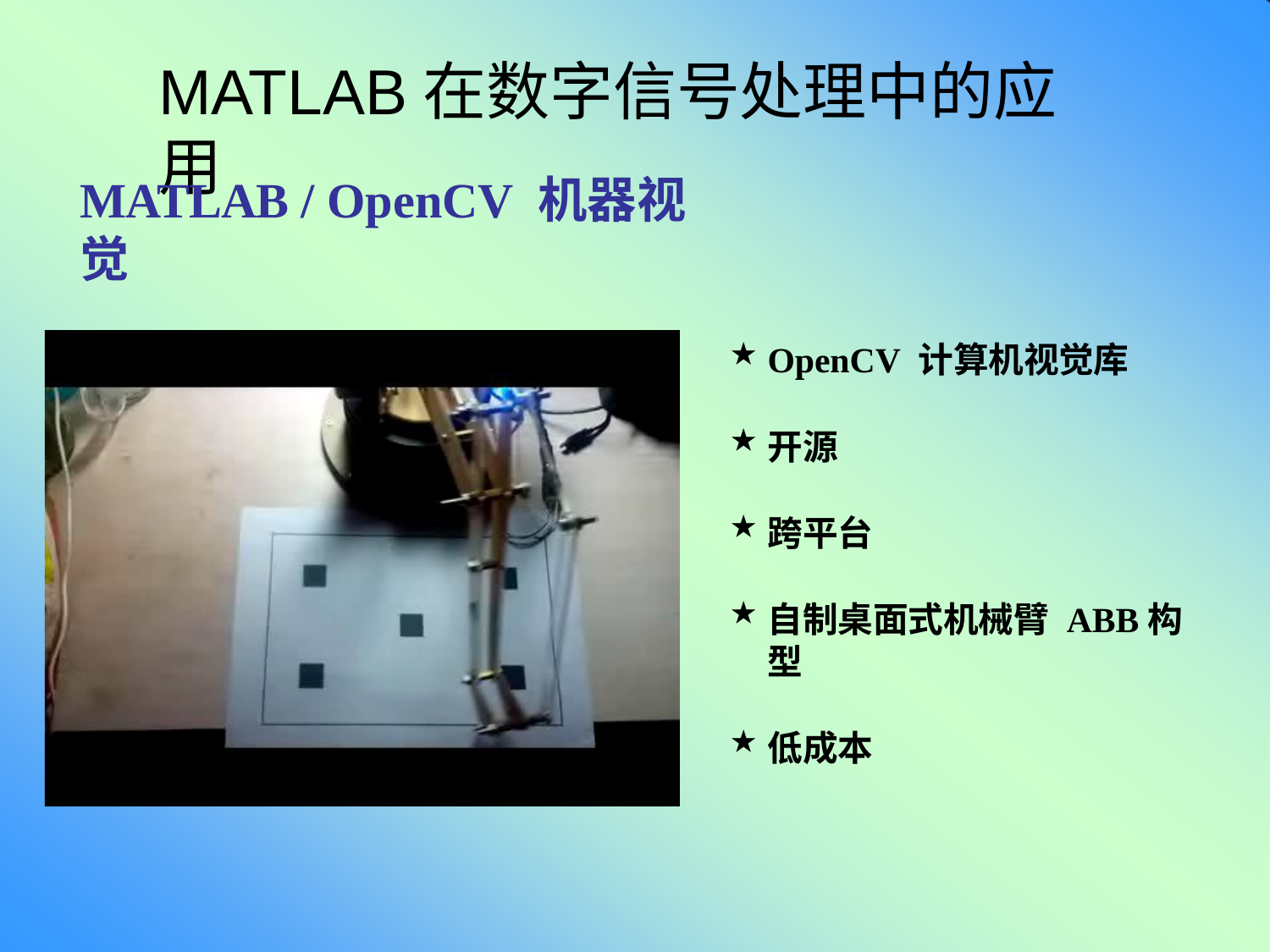

# MATLAB在数字信号处理中的应用
MATLAB / OpenCV 机器视觉

OpenCV 计算机视觉库

开源

跨平台

自制桌面式机械臂 ABB构型

低成本